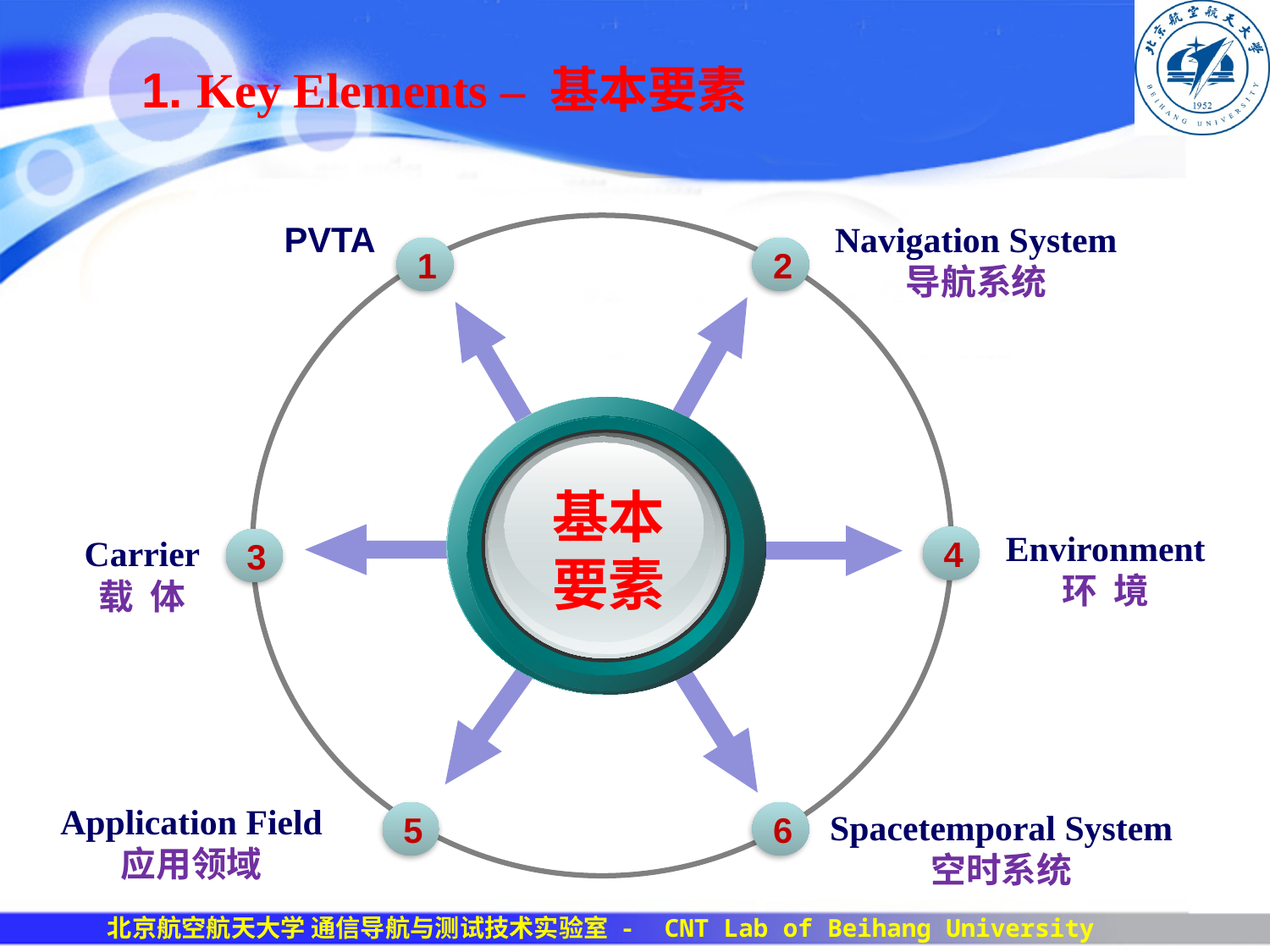

# 1. Key Elements – 基本要素
PVTA
Navigation System
导航系统

1
2

基本
要素
Environment
环  境

Carrier
载  体
4
3

Application Field
应用领域
Spacetemporal System
空时系统
5
6